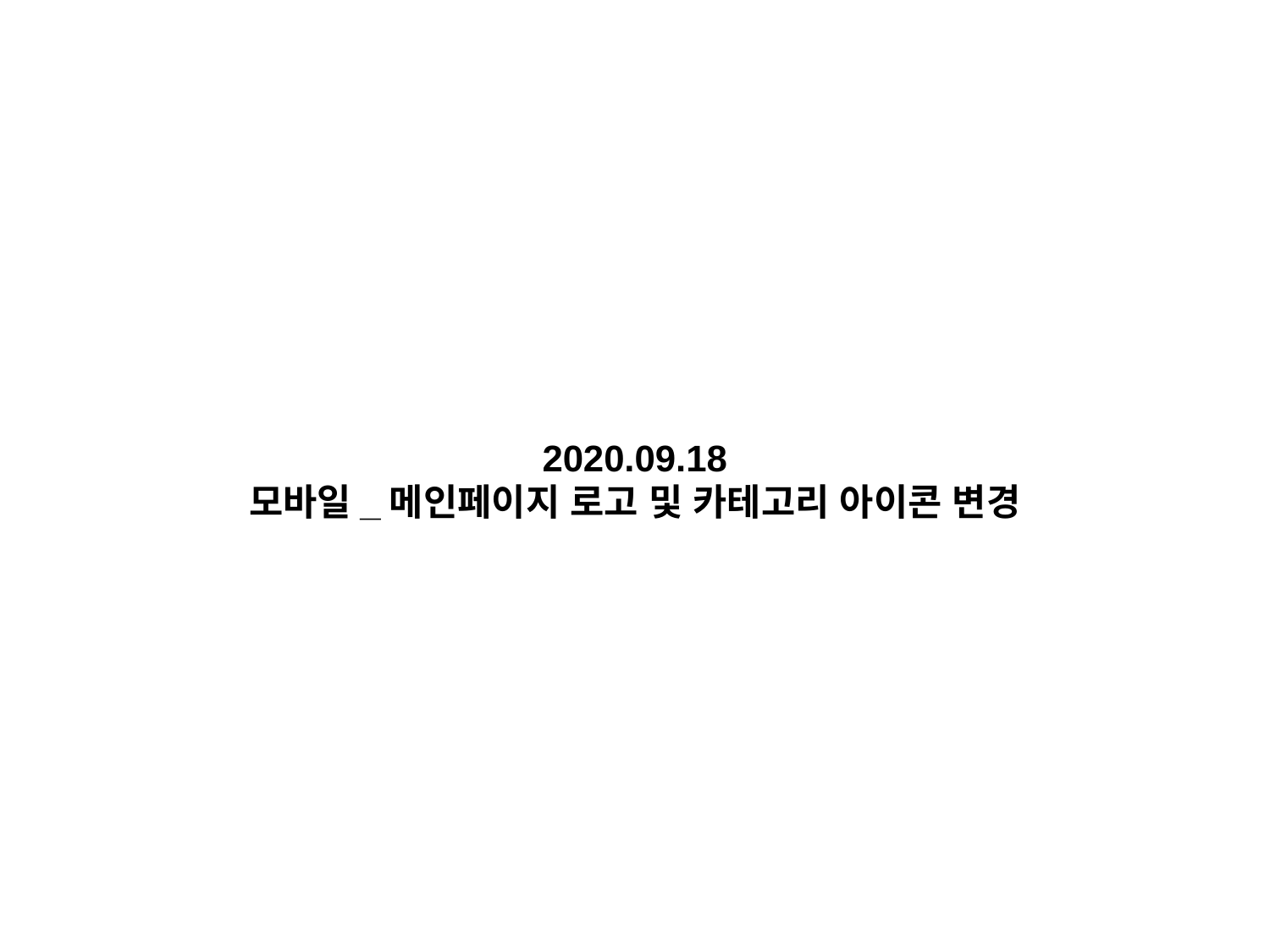

2020.09.18
모바일_메인페이지 로고 및 카테고리 아이콘 변경